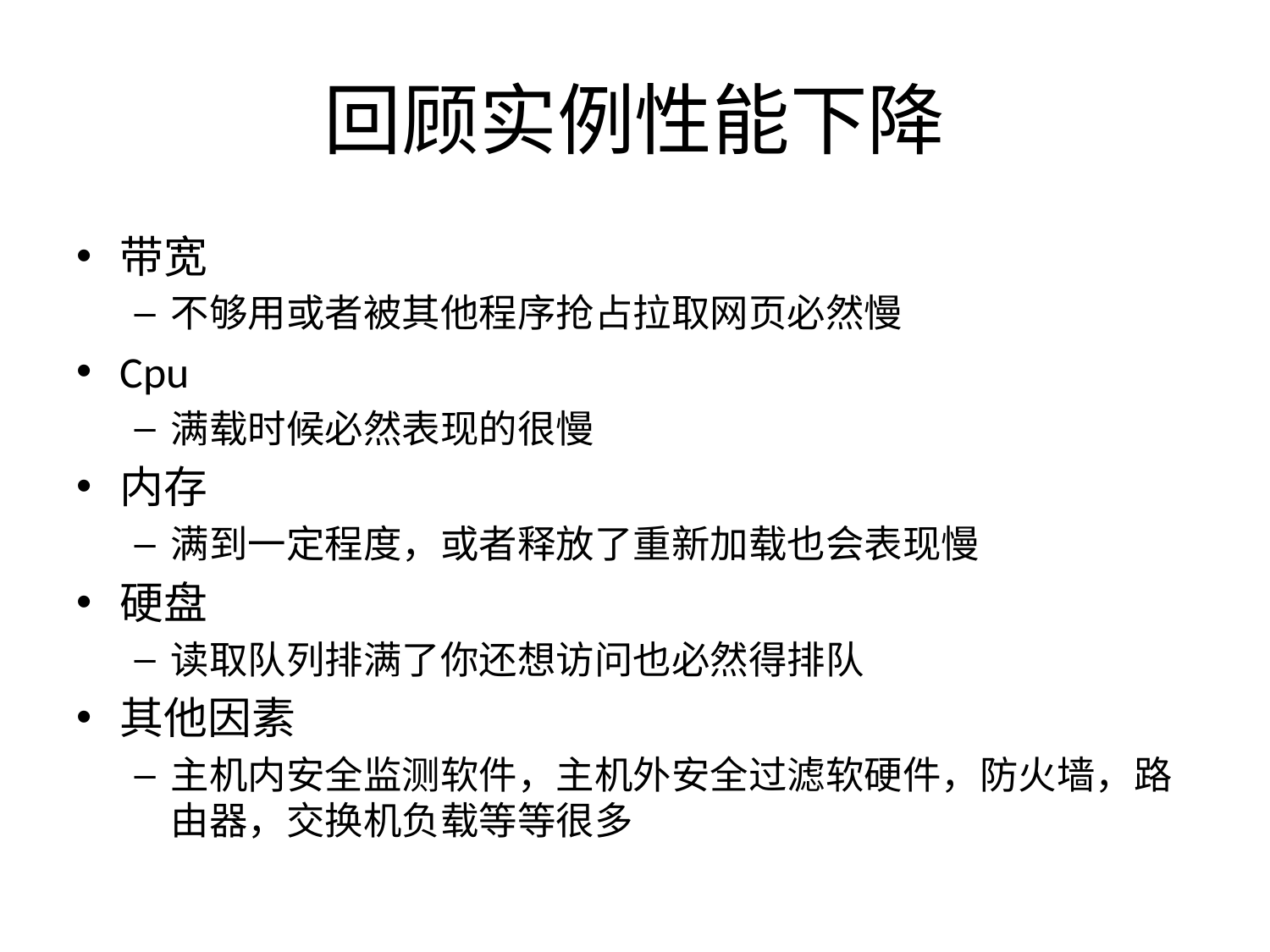

# 回顾实例性能下降
带宽
不够用或者被其他程序抢占拉取网页必然慢
Cpu
满载时候必然表现的很慢
内存
满到一定程度，或者释放了重新加载也会表现慢
硬盘
读取队列排满了你还想访问也必然得排队
其他因素
主机内安全监测软件，主机外安全过滤软硬件，防火墙，路由器，交换机负载等等很多